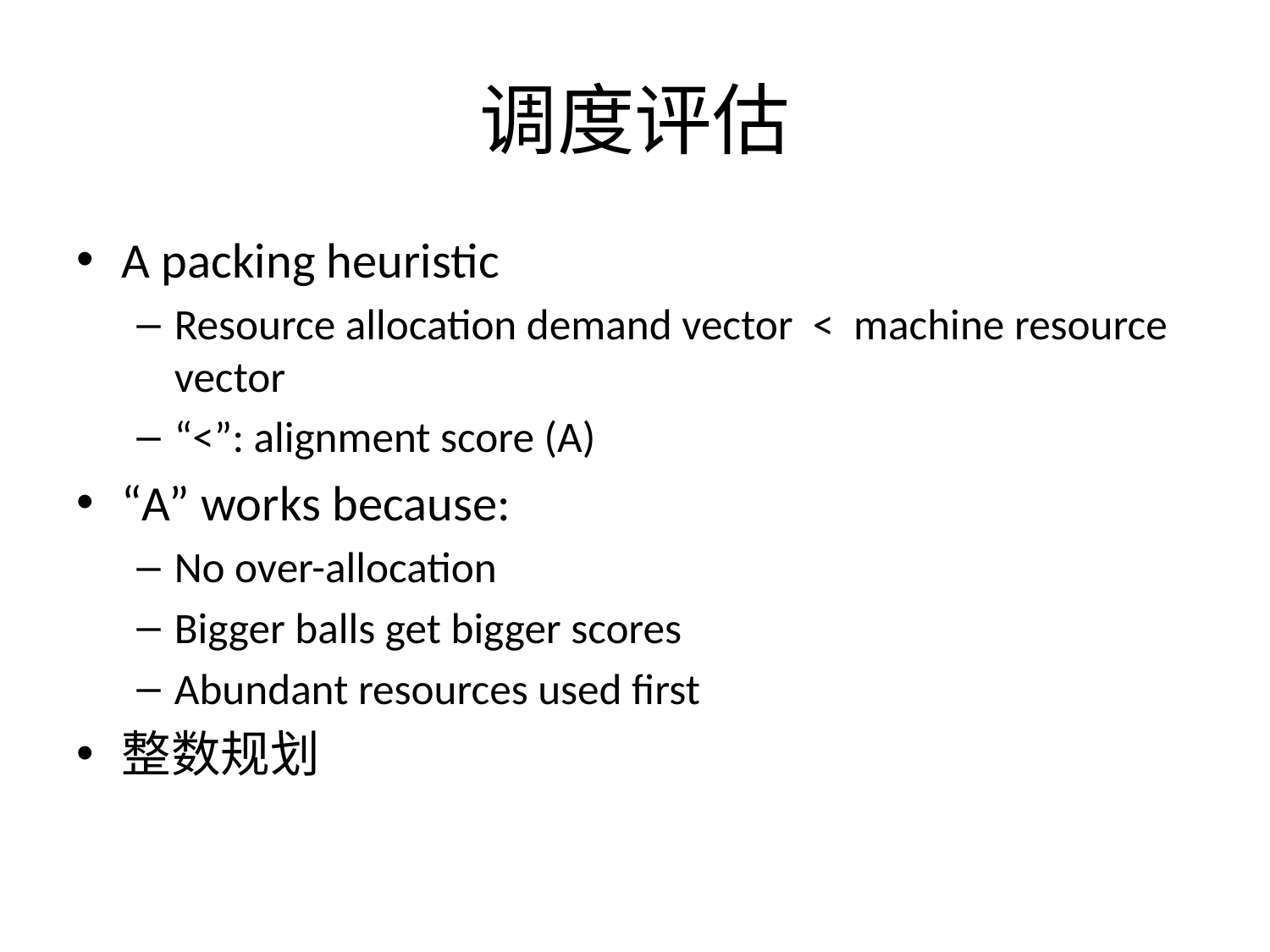

# 调度评估
A packing heuristic
Resource allocation demand vector  <  machine resource vector
“<”: alignment score (A)
“A” works because:
No over-allocation
Bigger balls get bigger scores
Abundant resources used first
整数规划